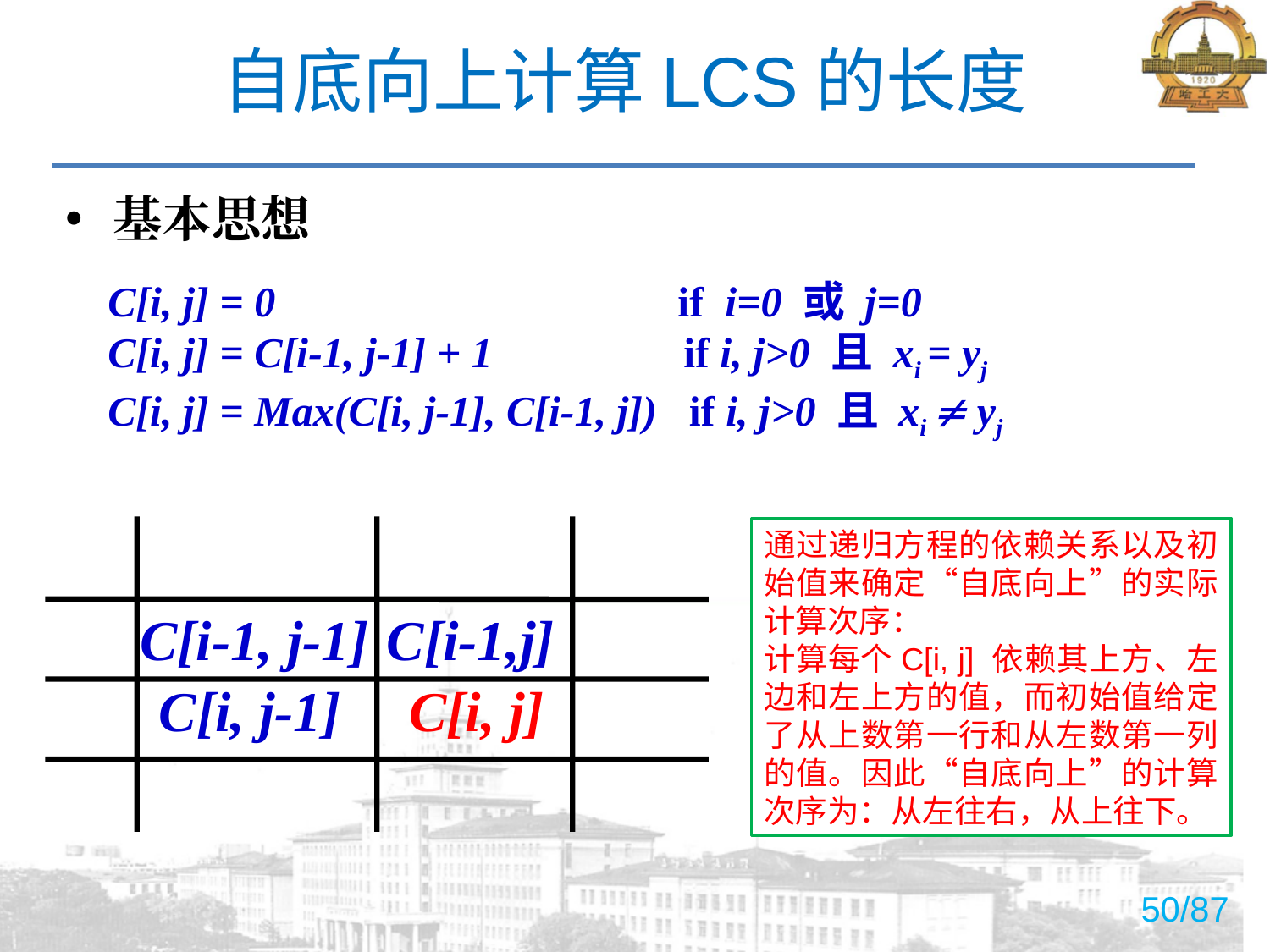

# 自底向上计算LCS的长度
基本思想
 C[i, j] = 0                                      if  i=0 或 j=0
 C[i, j] = C[i-1, j-1] + 1                  if i, j>0 且 xi = yj
 C[i, j] = Max(C[i, j-1], C[i-1, j])   if i, j>0 且 xi ≠ yj
通过递归方程的依赖关系以及初始值来确定“自底向上”的实际计算次序：
计算每个C[i, j] 依赖其上方、左边和左上方的值，而初始值给定了从上数第一行和从左数第一列的值。因此“自底向上”的计算次序为：从左往右，从上往下。

 C[i-1,j]
C[i-1, j-1]

C[i, j-1]
 C[i, j]